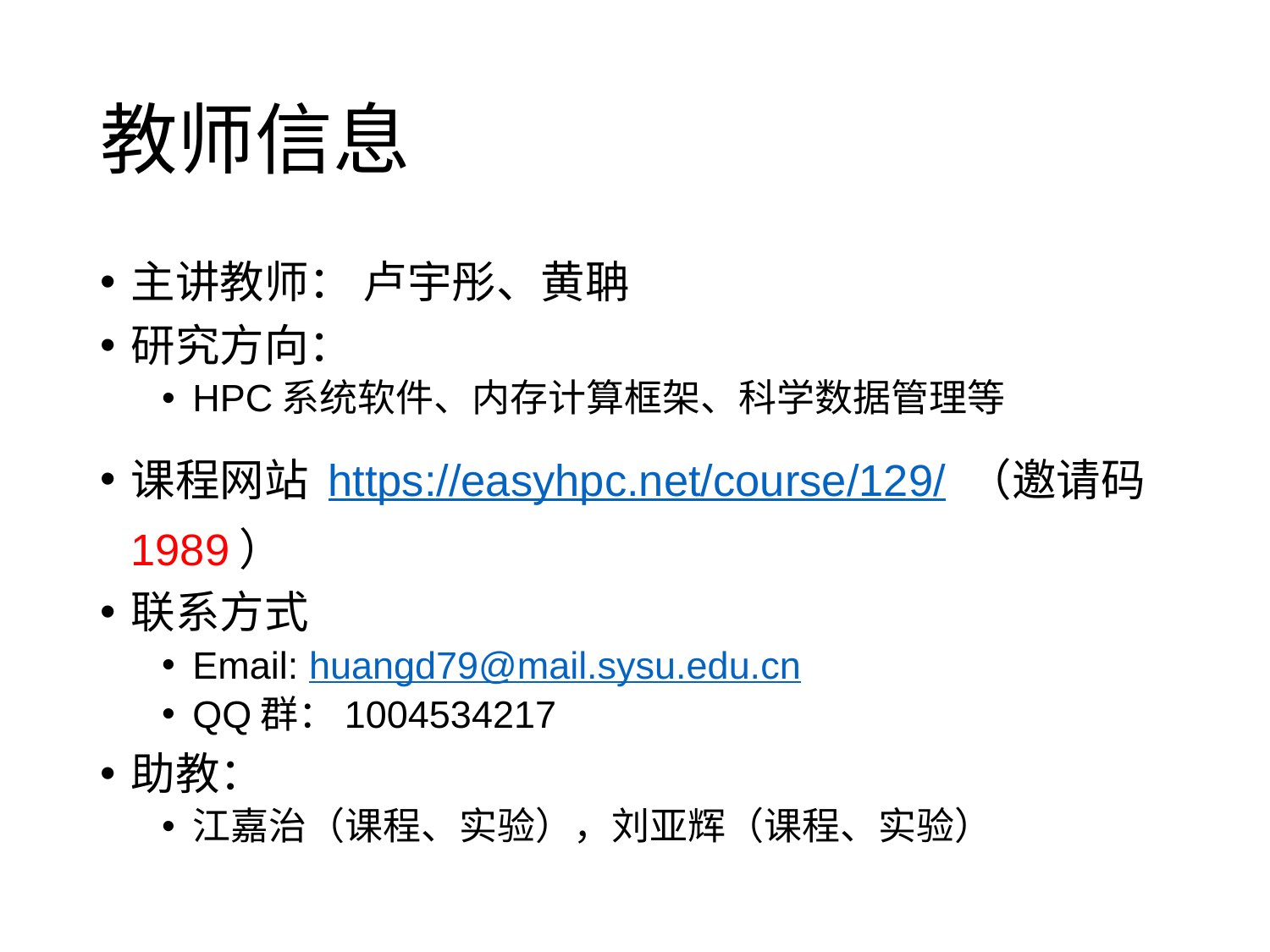

# 教师信息
主讲教师： 卢宇彤、黄聃
研究方向：
HPC系统软件、内存计算框架、科学数据管理等
课程网站 https://easyhpc.net/course/129/ （邀请码1989）
联系方式
Email: huangd79@mail.sysu.edu.cn
QQ群：1004534217
助教：
江嘉治（课程、实验），刘亚辉（课程、实验）